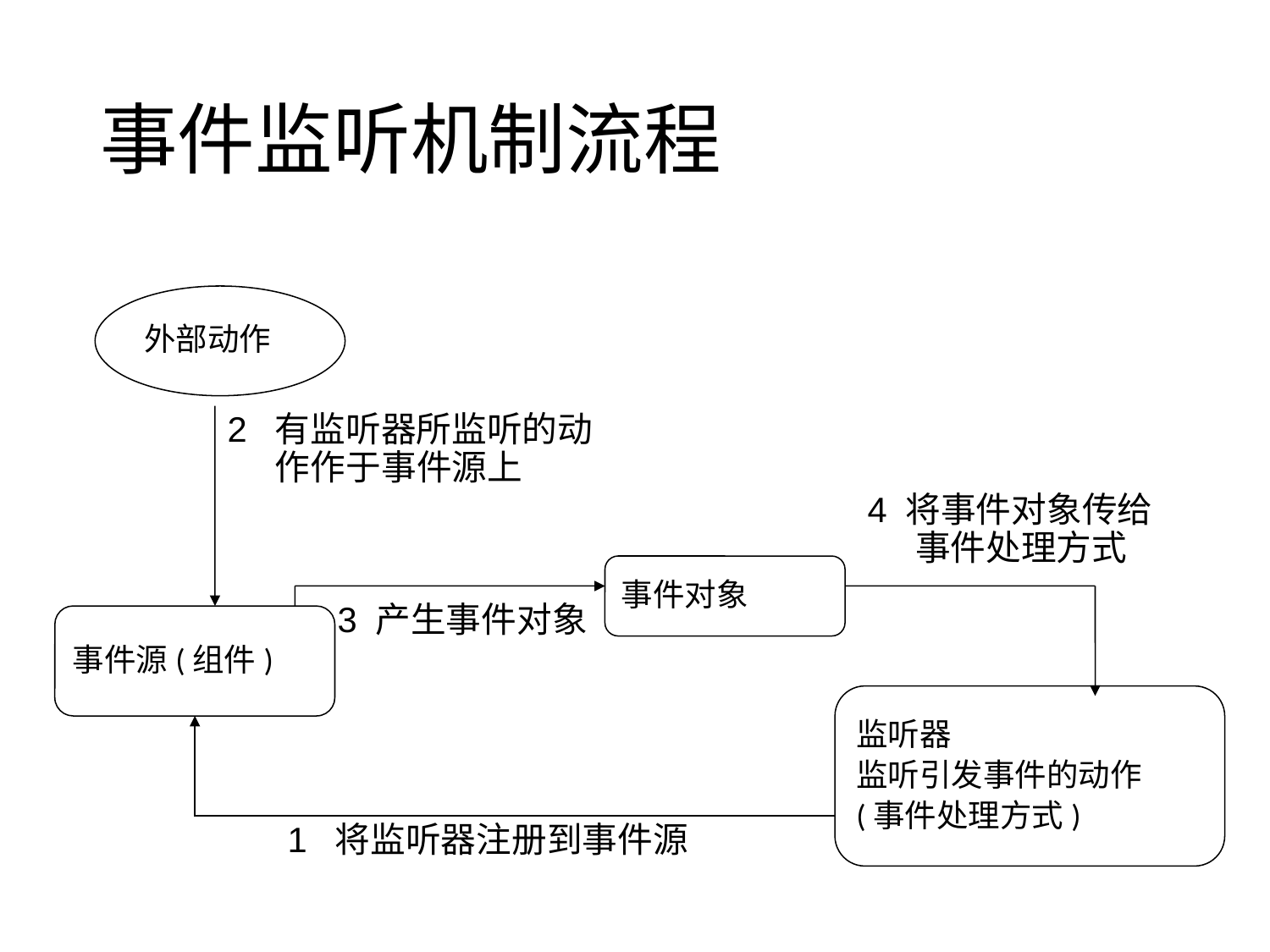

# 事件监听机制流程
外部动作

2  有监听器所监听的动作作于事件源上
4 将事件对象传给事件处理方式
事件对象

3 产生事件对象
事件源(组件)
监听器
监听引发事件的动作
(事件处理方式)
1  将监听器注册到事件源